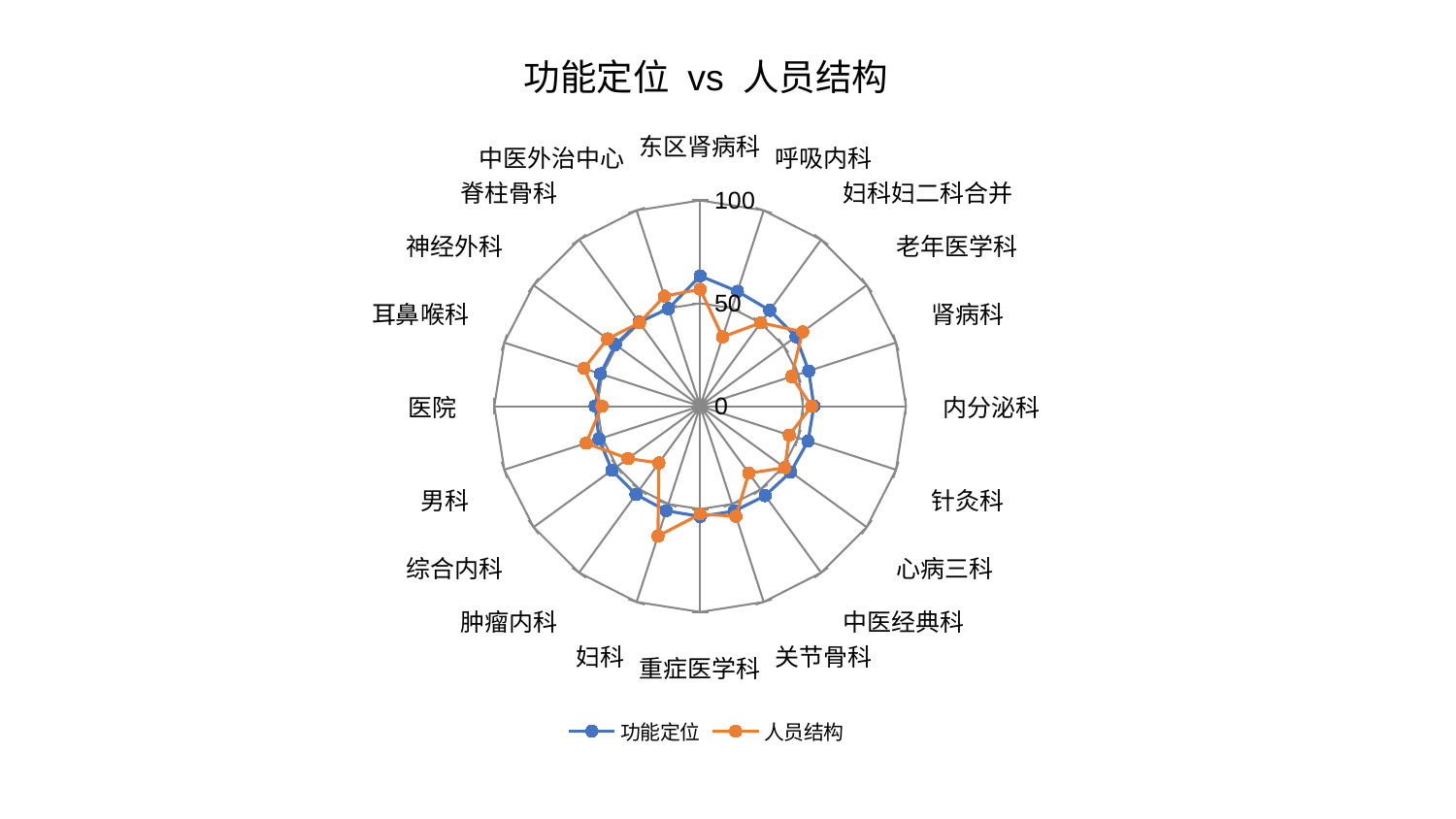

### Chart: 功能定位 vs 人员结构

| Category | 功能定位 | 人员结构 |
|---|---|---|
| 东区肾病科 | 63.30223822156812 | 56.815719940612844 |
| 呼吸内科 | 58.66552383752044 | 35.3838117381991 |
| 妇科妇二科合并 | 57.56633934828086 | 50.11482671911215 |
| 老年医学科 | 57.5005130173569 | 61.52919148316098 |
| 肾病科 | 55.49157474396059 | 46.71379700457821 |
| 内分泌科 | 55.24918385065608 | 54.15672023942964 |
| 针灸科 | 55.10766882288503 | 45.50778022341725 |
| 心病三科 | 54.396526994773254 | 50.84306291643218 |
| 中医经典科 | 53.74037285905126 | 40.24208622904871 |
| 关节骨科 | 53.59959479513287 | 56.243590788471046 |
| 重症医学科 | 53.57167489317235 | 52.41061834839394 |
| 妇科 | 53.43984048939096 | 66.36809533125594 |
| 肿瘤内科 | 53.02735859274447 | 34.10682524421268 |
| 综合内科 | 52.98578958349545 | 43.289400251348965 |
| 男科 | 51.662744572876285 | 58.23200509304468 |
| 医院 | 51.016411180410294 | 47.73057202005678 |
| 耳鼻喉科 | 50.94171348380895 | 59.358563219059945 |
| 神经外科 | 50.93186253795198 | 55.619857955974446 |
| 脊柱骨科 | 50.50903828679294 | 50.111102919718874 |
| 中医外治中心 | 49.87508216478664 | 56.21271483709702 |
34